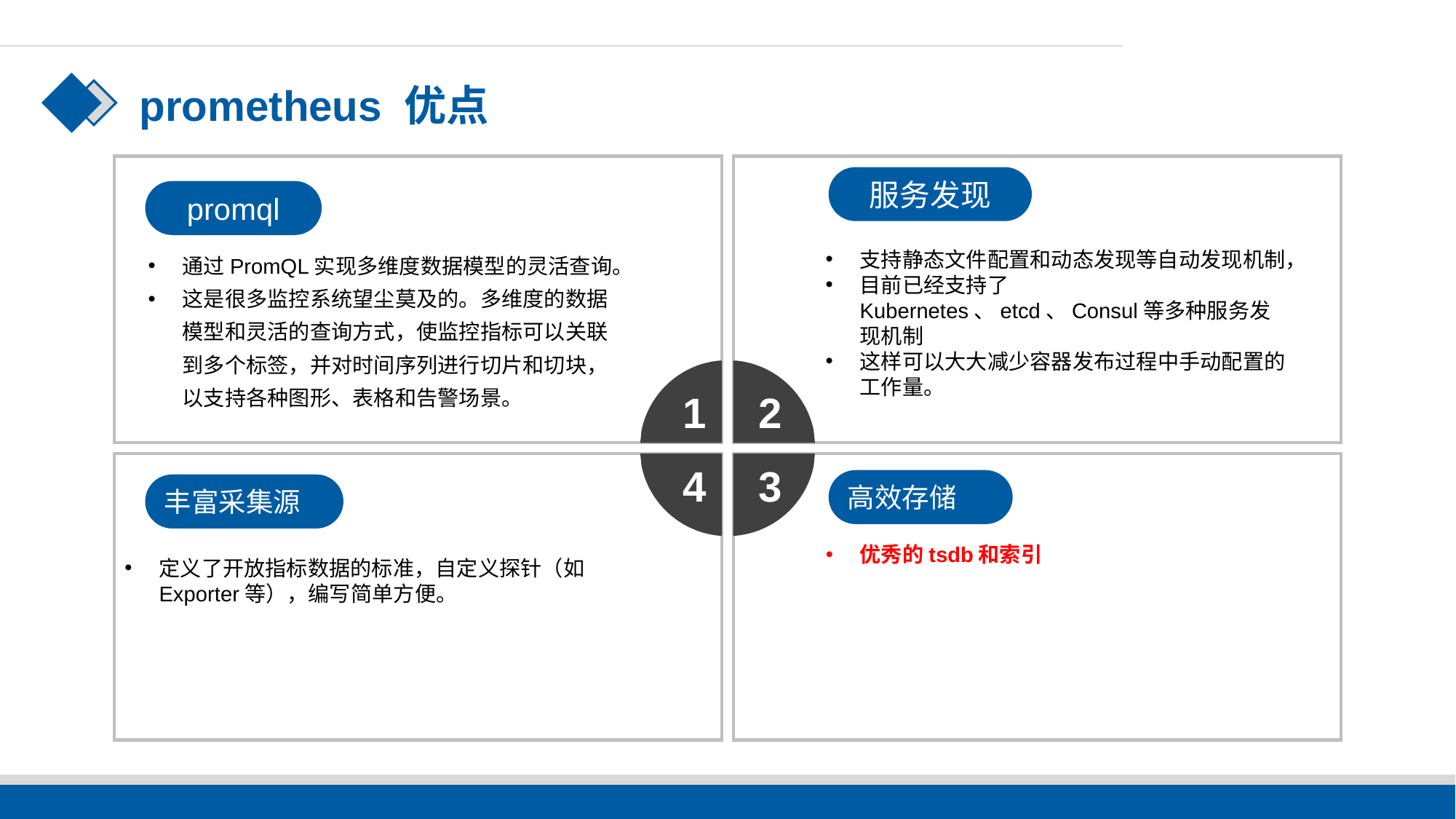

prometheus 优点

服务发现
promql
通过PromQL实现多维度数据模型的灵活查询。
这是很多监控系统望尘莫及的。多维度的数据模型和灵活的查询方式，使监控指标可以关联到多个标签，并对时间序列进行切片和切块，以支持各种图形、表格和告警场景。
支持静态文件配置和动态发现等自动发现机制，
目前已经支持了Kubernetes、etcd、Consul等多种服务发现机制
这样可以大大减少容器发布过程中手动配置的工作量。

1
2

4
3
高效存储
丰富采集源
优秀的tsdb和索引
定义了开放指标数据的标准，自定义探针（如Exporter等），编写简单方便。